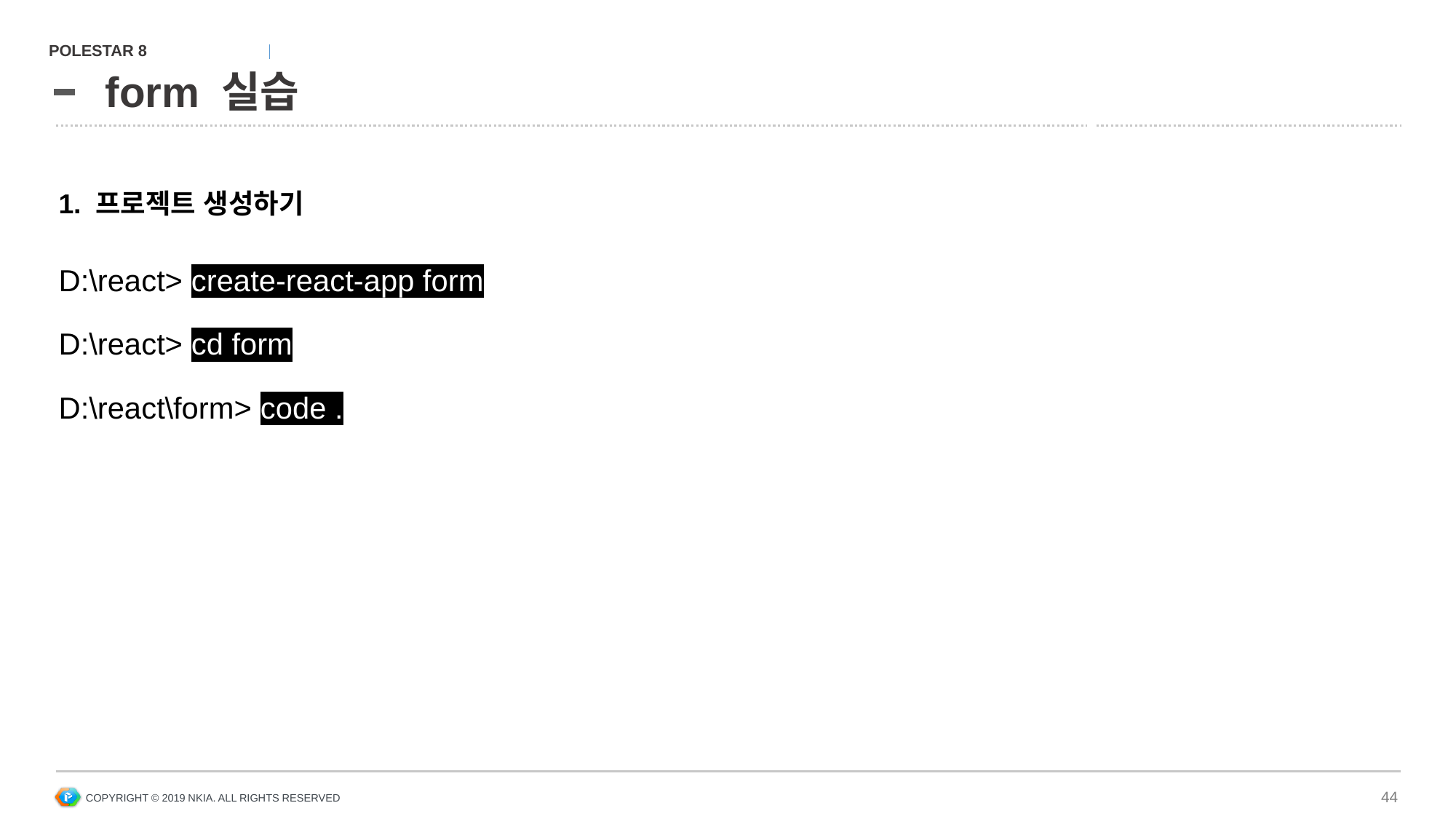

# form 실습
1. 프로젝트 생성하기
D:\react> create-react-app form
D:\react> cd form
D:\react\form> code .